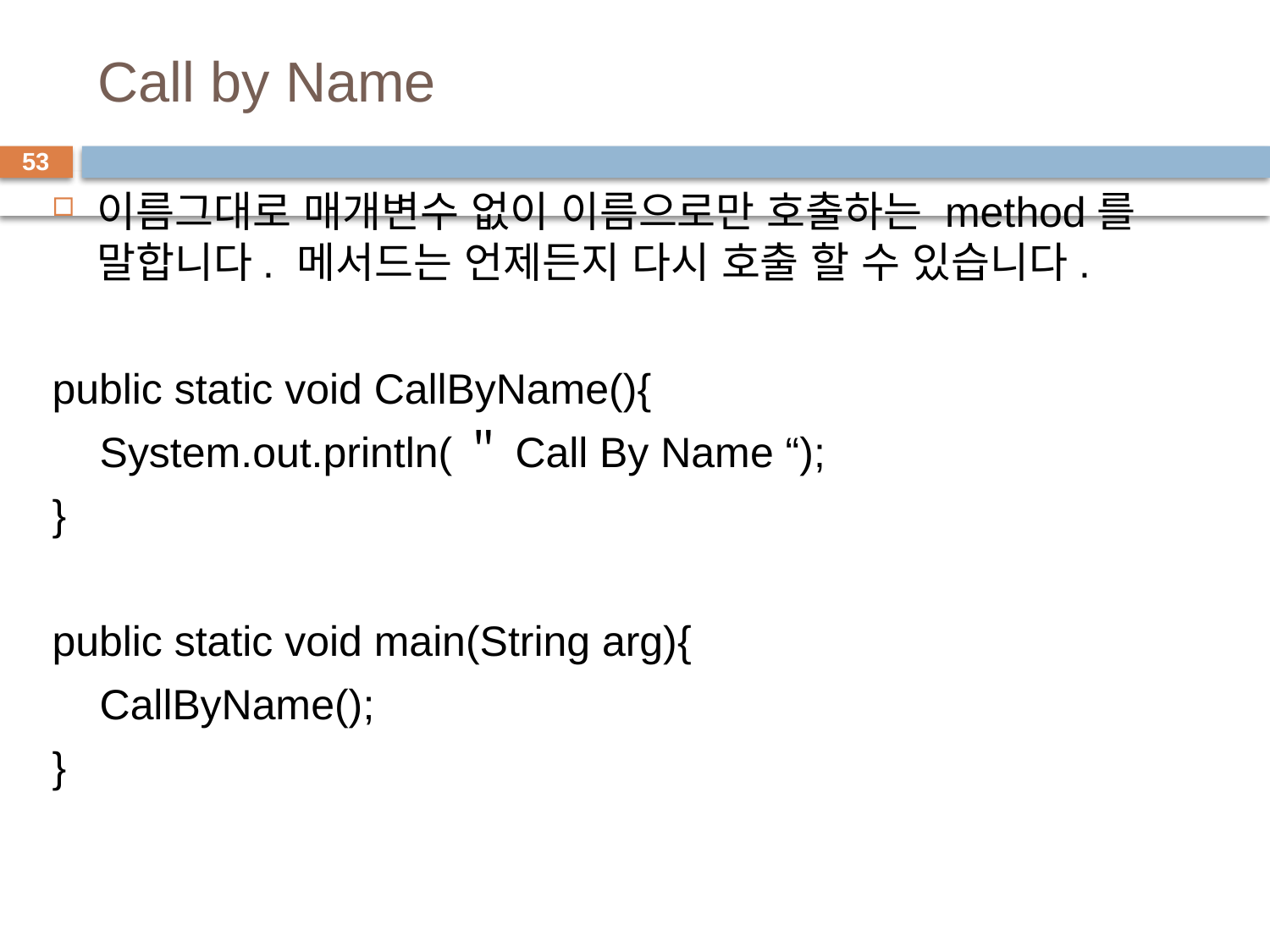

# Call by Name
53
이름그대로 매개변수 없이 이름으로만 호출하는 method를 말합니다. 메서드는 언제든지 다시 호출 할 수 있습니다.

public static void CallByName(){
    System.out.println(＂Call By Name “);
}

public static void main(String arg){
    CallByName();
}